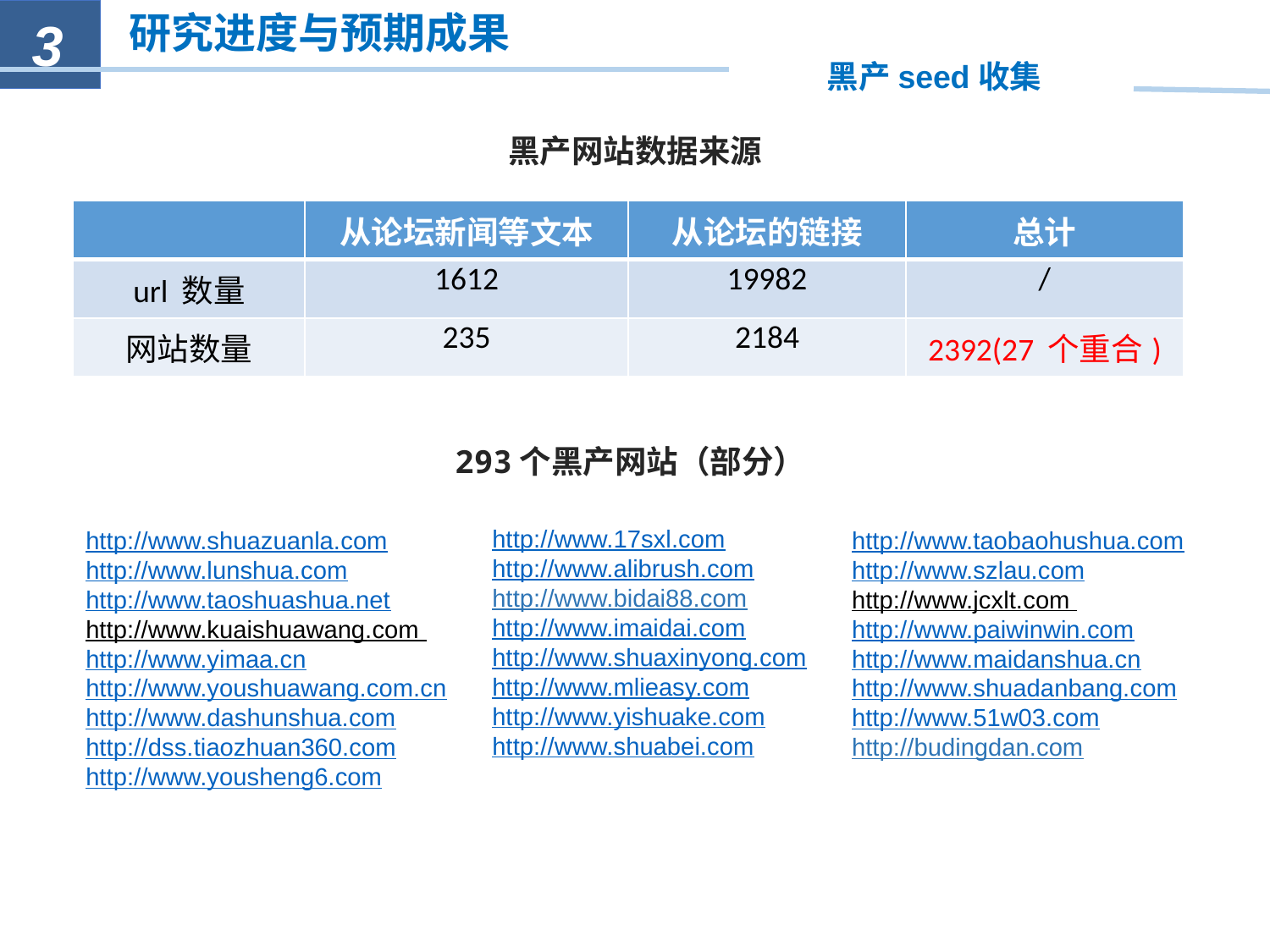

3
研究进度与预期成果
黑产seed收集
 黑产网站数据来源
|  | 从论坛新闻等文本 | 从论坛的链接 | 总计 |
| --- | --- | --- | --- |
| url 数量 | 1612 | 19982 | / |
| 网站数量 | 235 | 2184 | 2392(27 个重合) |

293个黑产网站（部分）
http://www.17sxl.com
http://www.alibrush.com
http://www.bidai88.com
http://www.imaidai.com
http://www.shuaxinyong.com
http://www.mlieasy.com
http://www.yishuake.com
http://www.shuabei.com
http://www.shuazuanla.com
http://www.lunshua.com
http://www.taoshuashua.net
http://www.kuaishuawang.com
http://www.yimaa.cn
http://www.youshuawang.com.cn
http://www.dashunshua.com
http://dss.tiaozhuan360.com
http://www.yousheng6.com
http://www.taobaohushua.com
http://www.szlau.com
http://www.jcxlt.com
http://www.paiwinwin.com
http://www.maidanshua.cn
http://www.shuadanbang.com
http://www.51w03.com
http://budingdan.com